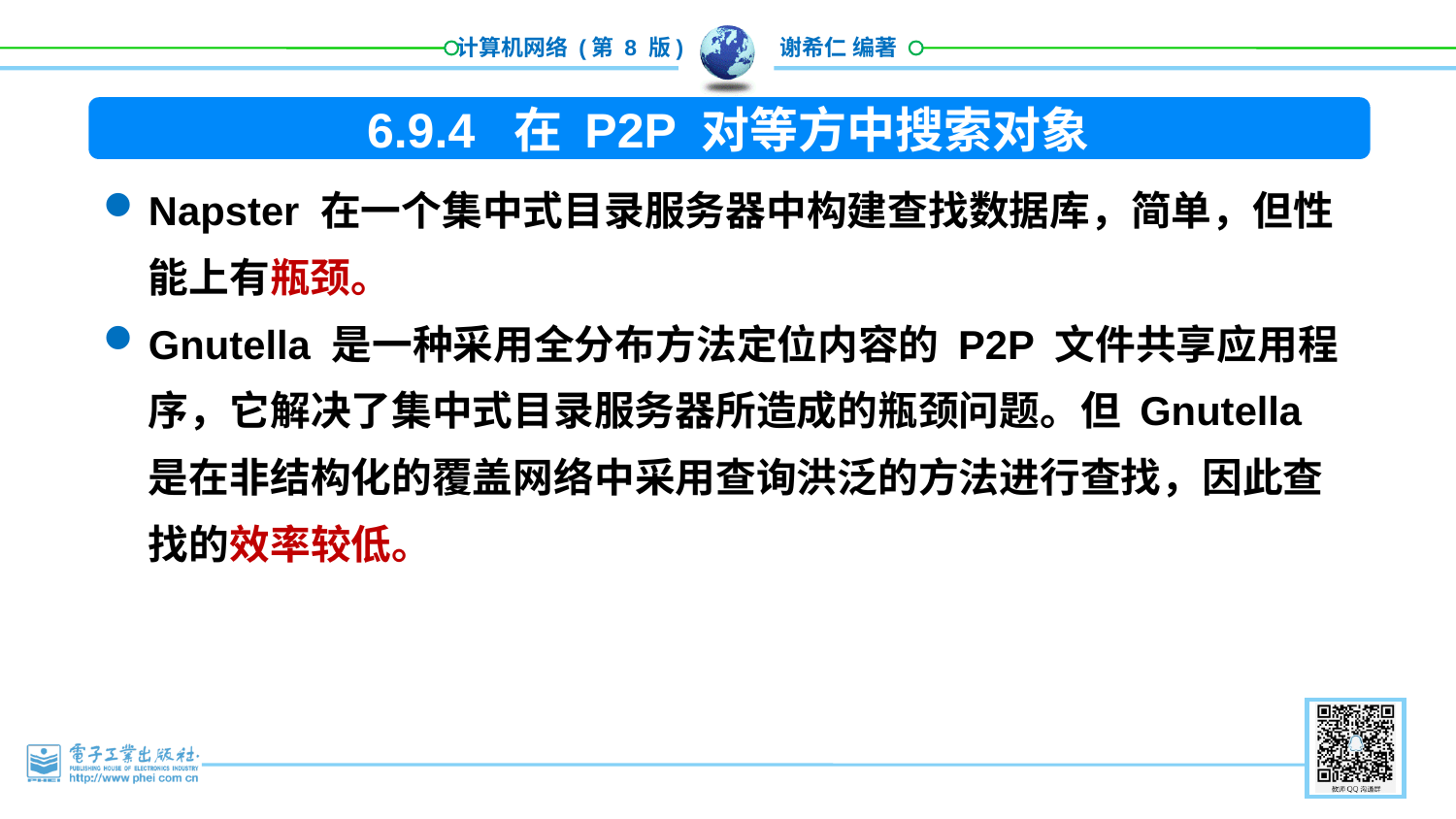

6.9.4  在 P2P 对等方中搜索对象

Napster 在一个集中式目录服务器中构建查找数据库，简单，但性能上有瓶颈。
Gnutella 是一种采用全分布方法定位内容的 P2P 文件共享应用程序，它解决了集中式目录服务器所造成的瓶颈问题。但 Gnutella 是在非结构化的覆盖网络中采用查询洪泛的方法进行查找，因此查找的效率较低。